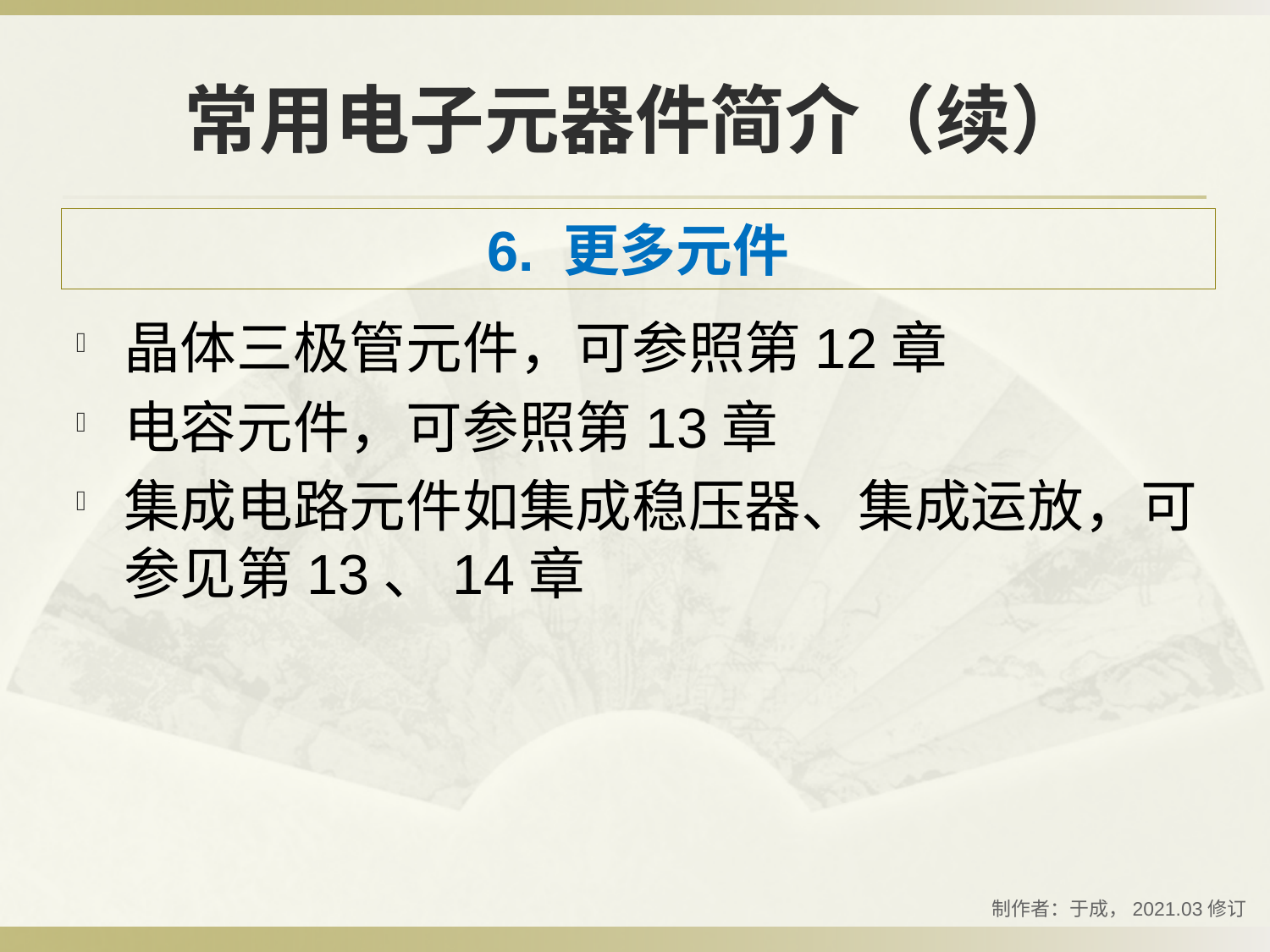

# 常用电子元器件简介（续）
6. 更多元件
晶体三极管元件，可参照第12章
电容元件，可参照第13章
集成电路元件如集成稳压器、集成运放，可参见第13、14章
制作者：于成，2021.03修订